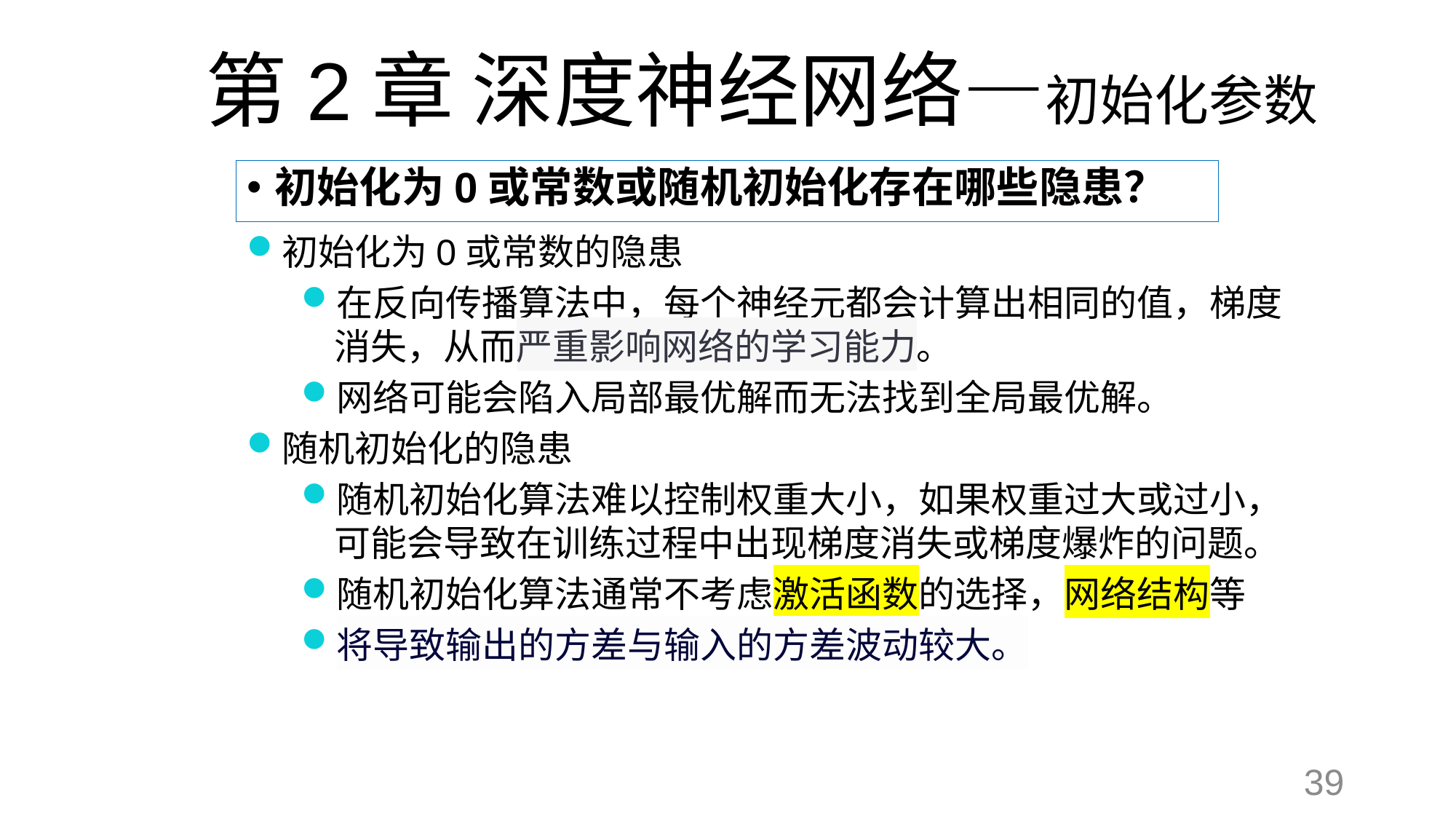

# 第2章 深度神经网络—初始化参数
初始化为0或常数或随机初始化存在哪些隐患？
初始化为0或常数的隐患
在反向传播算法中，每个神经元都会计算出相同的值，梯度消失，从而严重影响网络的学习能力。
网络可能会陷入局部最优解而无法找到全局最优解。
随机初始化的隐患
随机初始化算法难以控制权重大小，如果权重过大或过小，可能会导致在训练过程中出现梯度消失或梯度爆炸的问题。
随机初始化算法通常不考虑激活函数的选择，网络结构等
将导致输出的方差与输入的方差波动较大。

39